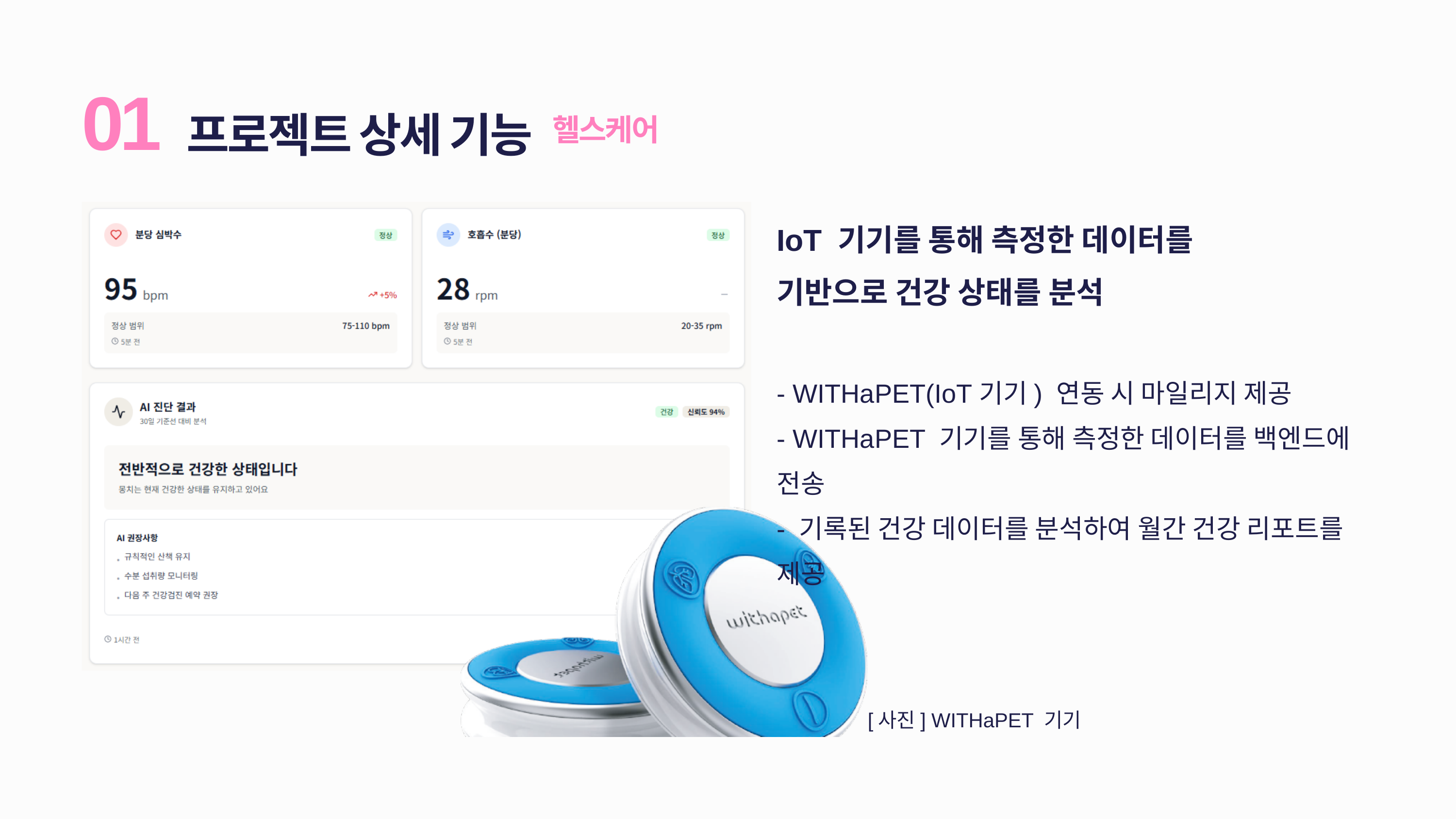

프로젝트 상세 기능
01
헬스케어

IoT 기기를 통해 측정한 데이터를
기반으로 건강 상태를 분석
- WITHaPET(IoT기기) 연동 시 마일리지 제공
- WITHaPET 기기를 통해 측정한 데이터를 백엔드에 전송
- 기록된 건강 데이터를 분석하여 월간 건강 리포트를 제공

[사진] WITHaPET 기기